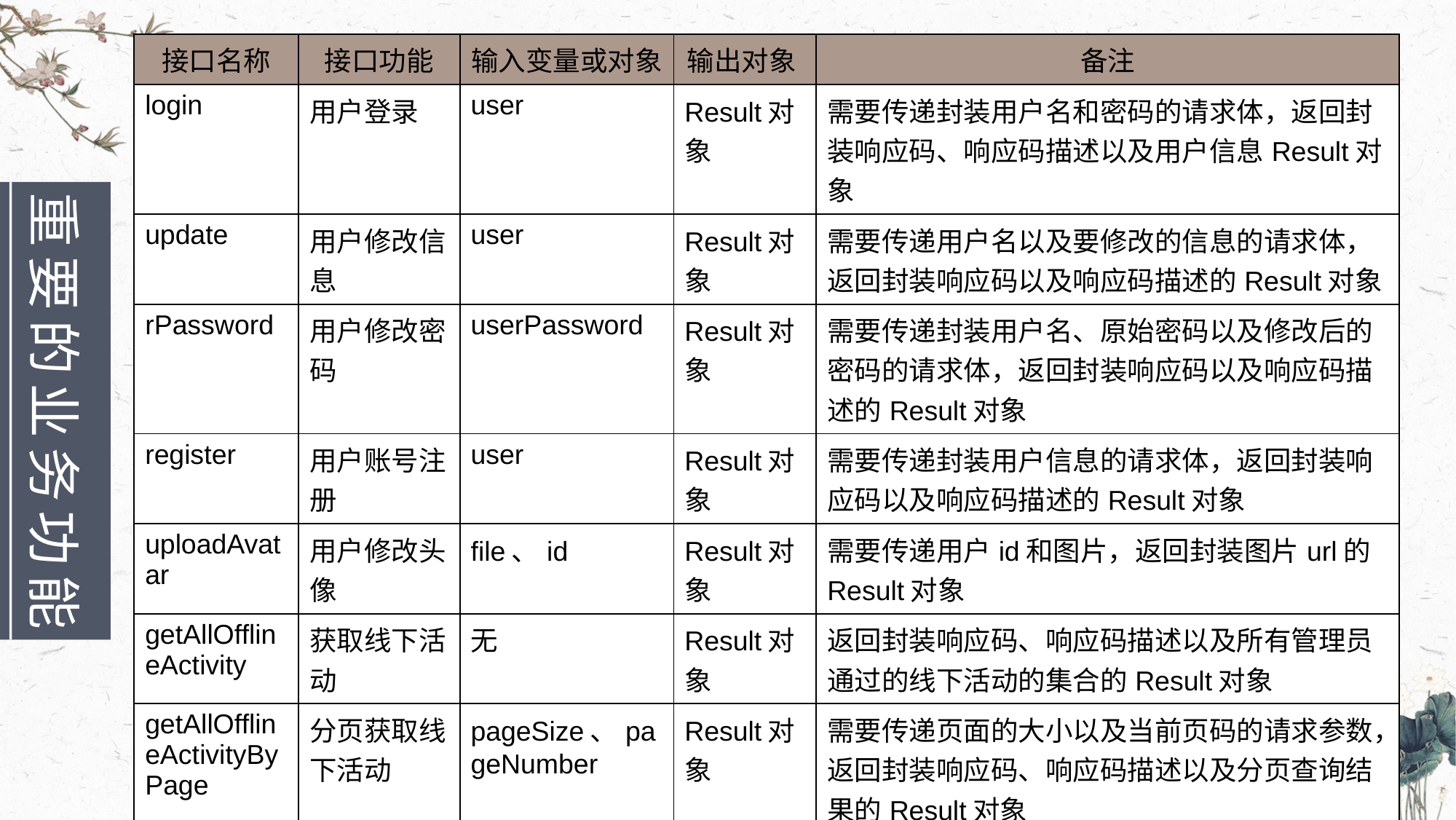

| 接口名称 | 接口功能 | 输入变量或对象 | 输出对象 | 备注 |
| --- | --- | --- | --- | --- |
| login | 用户登录 | user | Result对象 | 需要传递封装用户名和密码的请求体，返回封装响应码、响应码描述以及用户信息Result对象 |
| update | 用户修改信息 | user | Result对象 | 需要传递用户名以及要修改的信息的请求体，返回封装响应码以及响应码描述的Result对象 |
| rPassword | 用户修改密码 | userPassword | Result对象 | 需要传递封装用户名、原始密码以及修改后的密码的请求体，返回封装响应码以及响应码描述的Result对象 |
| register | 用户账号注册 | user | Result对象 | 需要传递封装用户信息的请求体，返回封装响应码以及响应码描述的Result对象 |
| uploadAvatar | 用户修改头像 | file、id | Result对象 | 需要传递用户id和图片，返回封装图片url的Result对象 |
| getAllOfflineActivity | 获取线下活动 | 无 | Result对象 | 返回封装响应码、响应码描述以及所有管理员通过的线下活动的集合的Result对象 |
| getAllOfflineActivityByPage | 分页获取线下活动 | pageSize、pageNumber | Result对象 | 需要传递页面的大小以及当前页码的请求参数，返回封装响应码、响应码描述以及分页查询结果的Result对象 |
| activityPromotionApply | 用户申请宣传线下活动 | offlineActivity | Result对象 | 需要传递封装用户申请信息的请求体，返回封装响应码以及响应码描述的Result对象 |
重要的业务功能